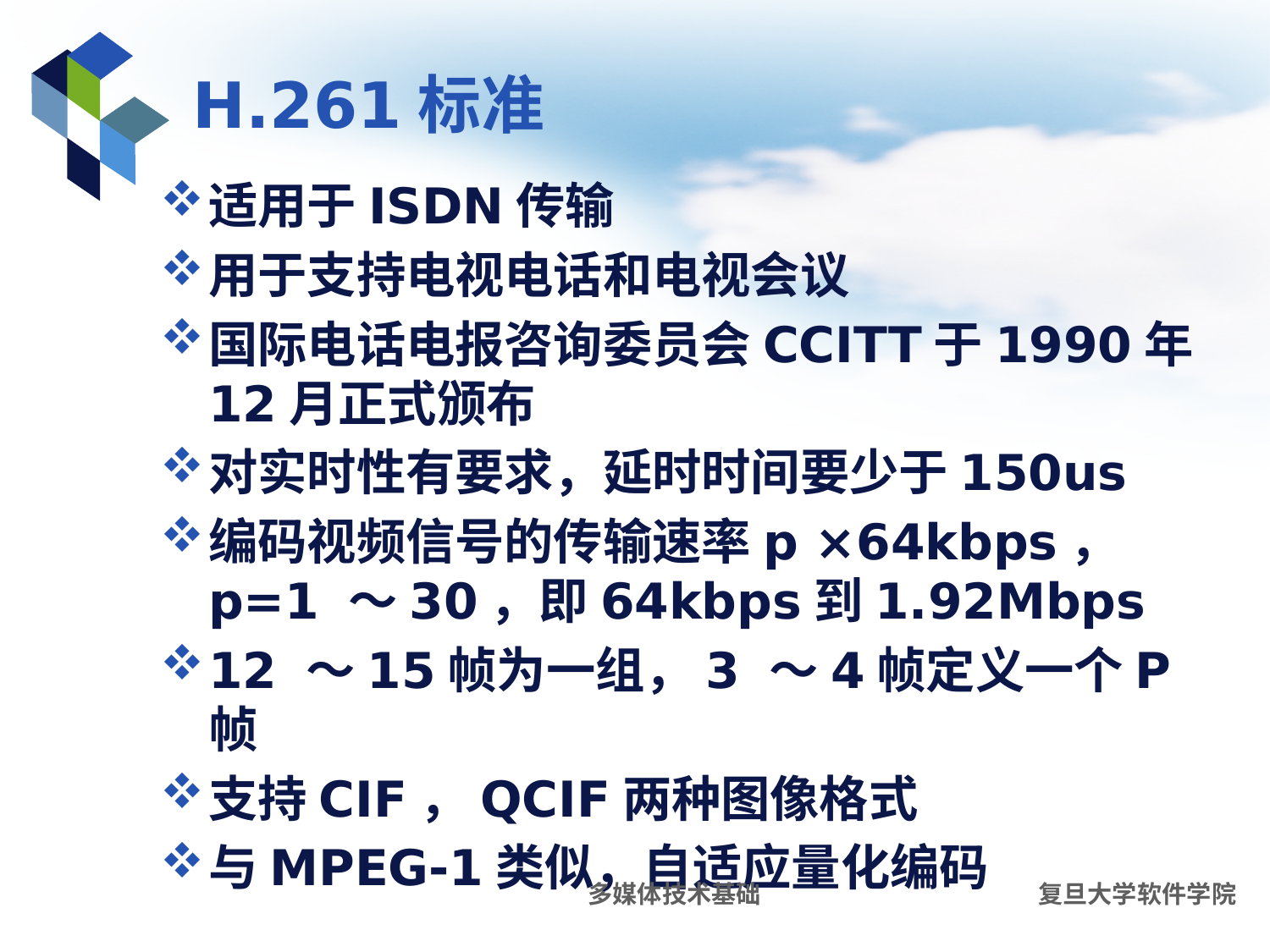

# H.261标准
适用于ISDN传输
用于支持电视电话和电视会议
国际电话电报咨询委员会CCITT于1990年12月正式颁布
对实时性有要求，延时时间要少于150us
编码视频信号的传输速率p ×64kbps， p=1 ～30，即64kbps到1.92Mbps
12 ～15帧为一组，3 ～4帧定义一个P帧
支持CIF，QCIF两种图像格式
与MPEG-1类似，自适应量化编码
多媒体技术基础